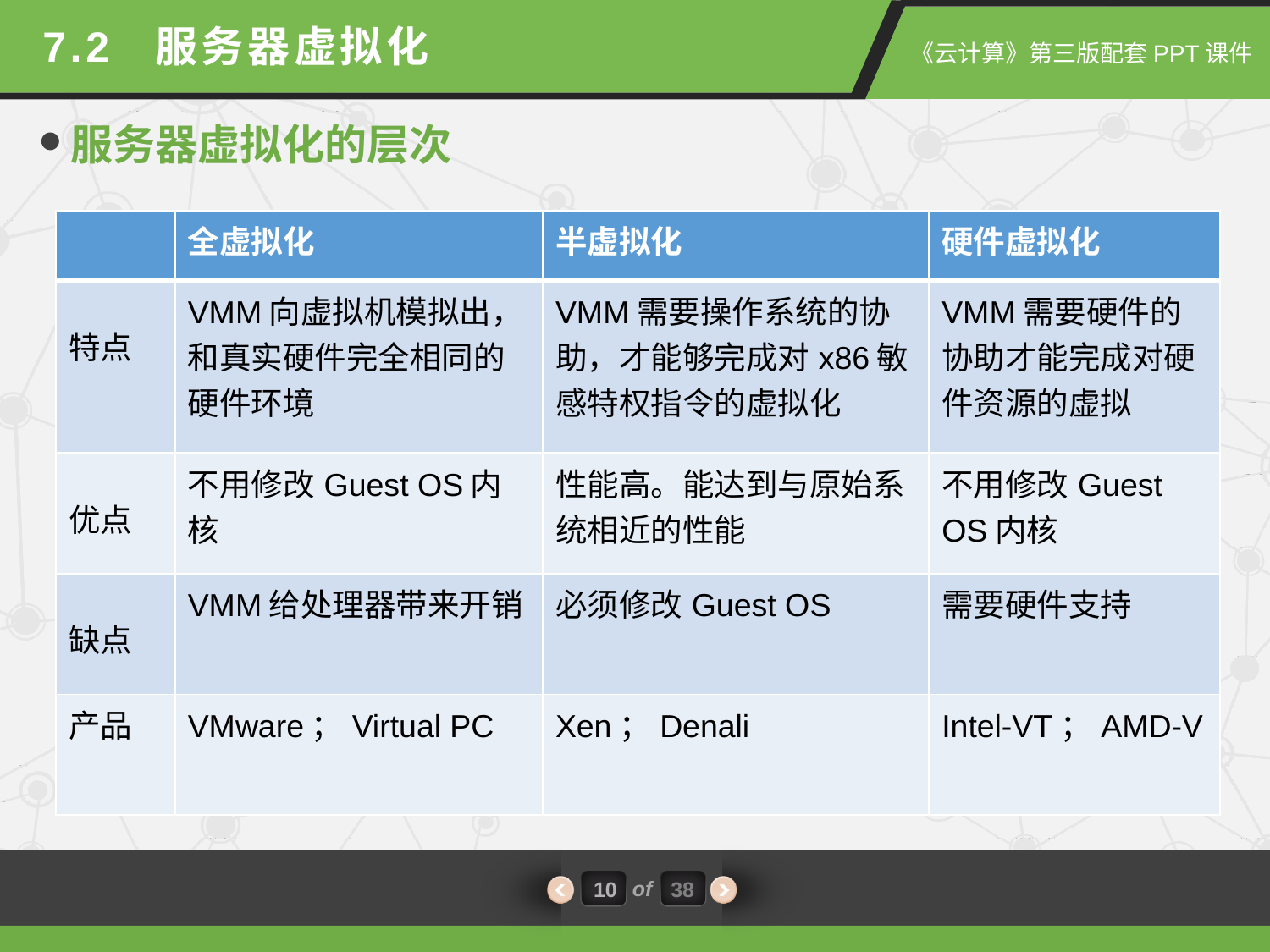

7.2  服务器虚拟化
服务器虚拟化的层次

|  | 全虚拟化 | 半虚拟化 | 硬件虚拟化 |
| --- | --- | --- | --- |
| 特点 | VMM向虚拟机模拟出，和真实硬件完全相同的硬件环境 | VMM需要操作系统的协助，才能够完成对x86敏感特权指令的虚拟化 | VMM需要硬件的协助才能完成对硬件资源的虚拟 |
| 优点 | 不用修改Guest OS内核 | 性能高。能达到与原始系统相近的性能 | 不用修改Guest OS内核 |
| 缺点 | VMM给处理器带来开销 | 必须修改Guest OS | 需要硬件支持 |
| 产品 | VMware；Virtual PC | Xen；Denali | Intel-VT；AMD-V |
10